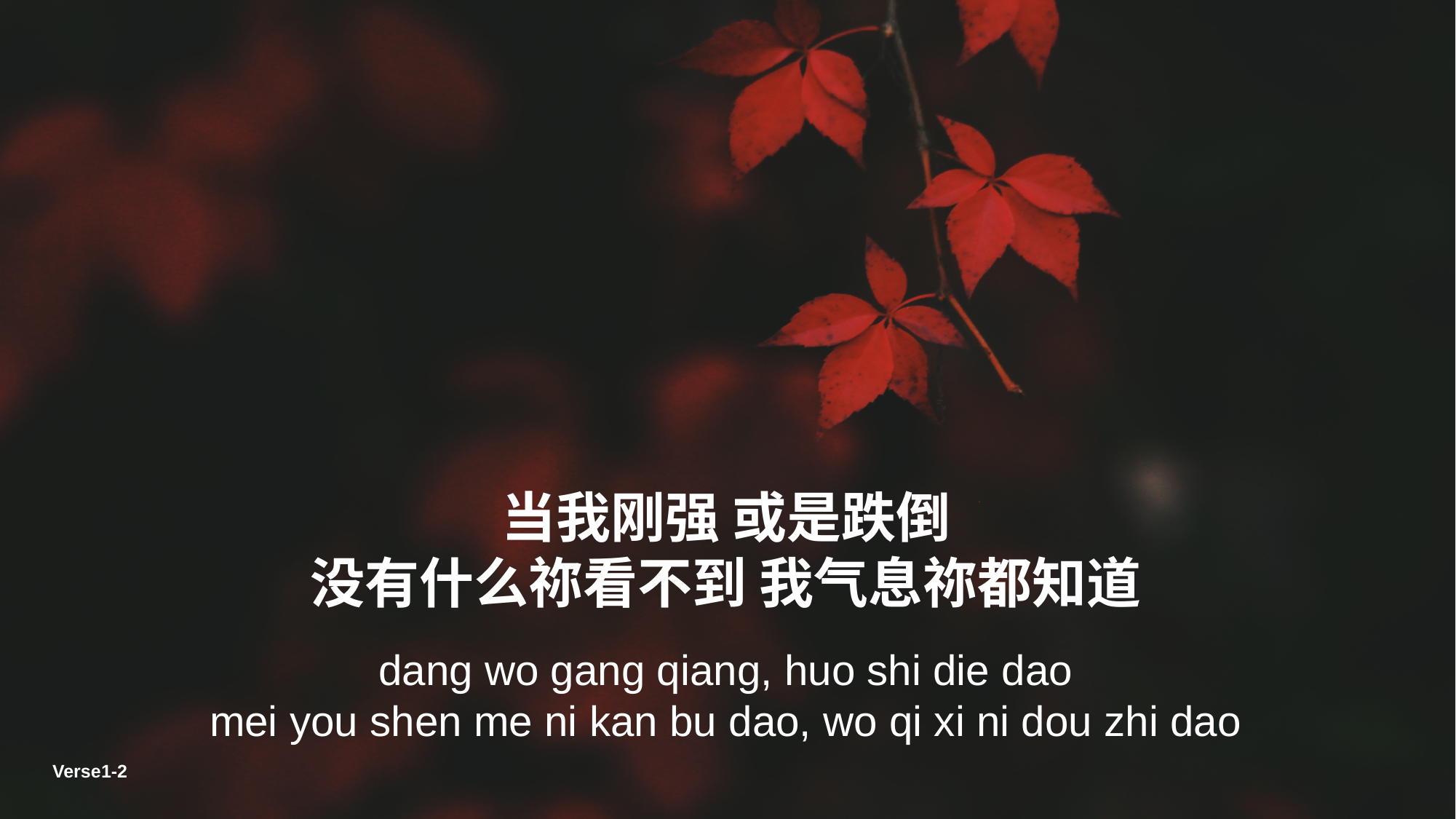

当我刚强 或是跌倒
没有什么祢看不到 我气息祢都知道

dang wo gang qiang, huo shi die dao
mei you shen me ni kan bu dao, wo qi xi ni dou zhi dao
Verse1-2